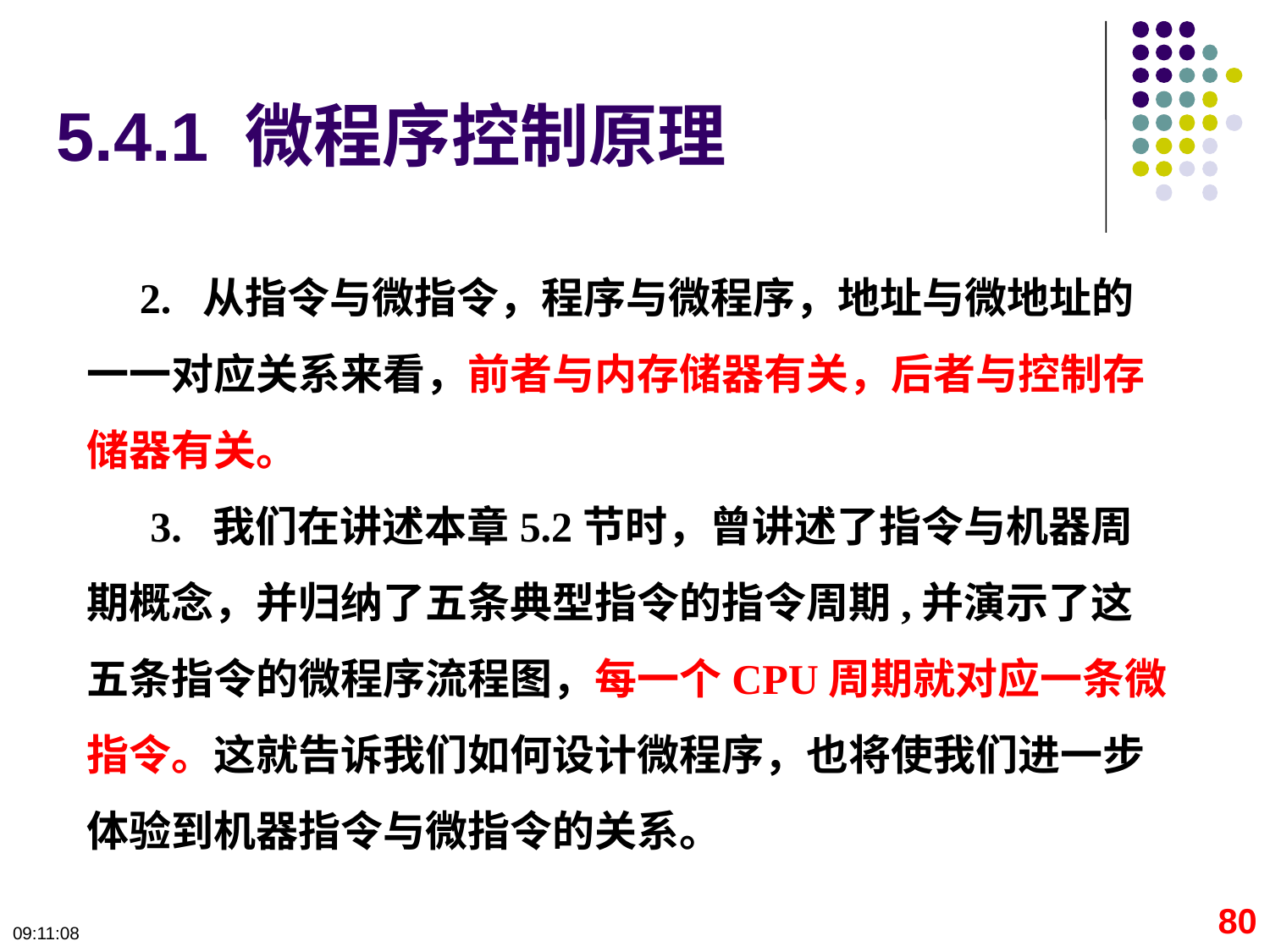

5.4.1 微程序控制原理
     2.  从指令与微指令，程序与微程序，地址与微地址的一一对应关系来看，前者与内存储器有关，后者与控制存储器有关。
      3.  我们在讲述本章5.2节时，曾讲述了指令与机器周期概念，并归纳了五条典型指令的指令周期,并演示了这五条指令的微程序流程图，每一个CPU周期就对应一条微指令。这就告诉我们如何设计微程序，也将使我们进一步体验到机器指令与微指令的关系。
80
09:11:08